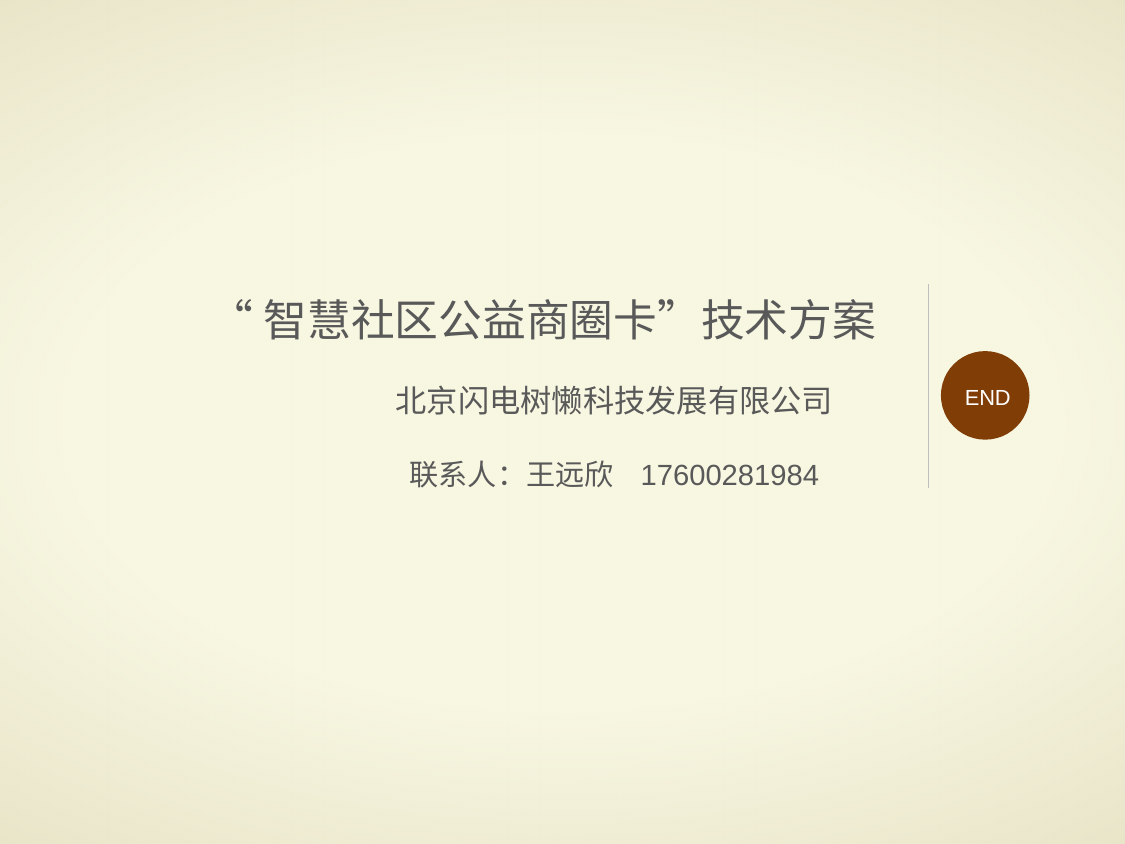

“智慧社区公益商圈卡”技术方案

END
北京闪电树懒科技发展有限公司

联系人：王远欣   17600281984